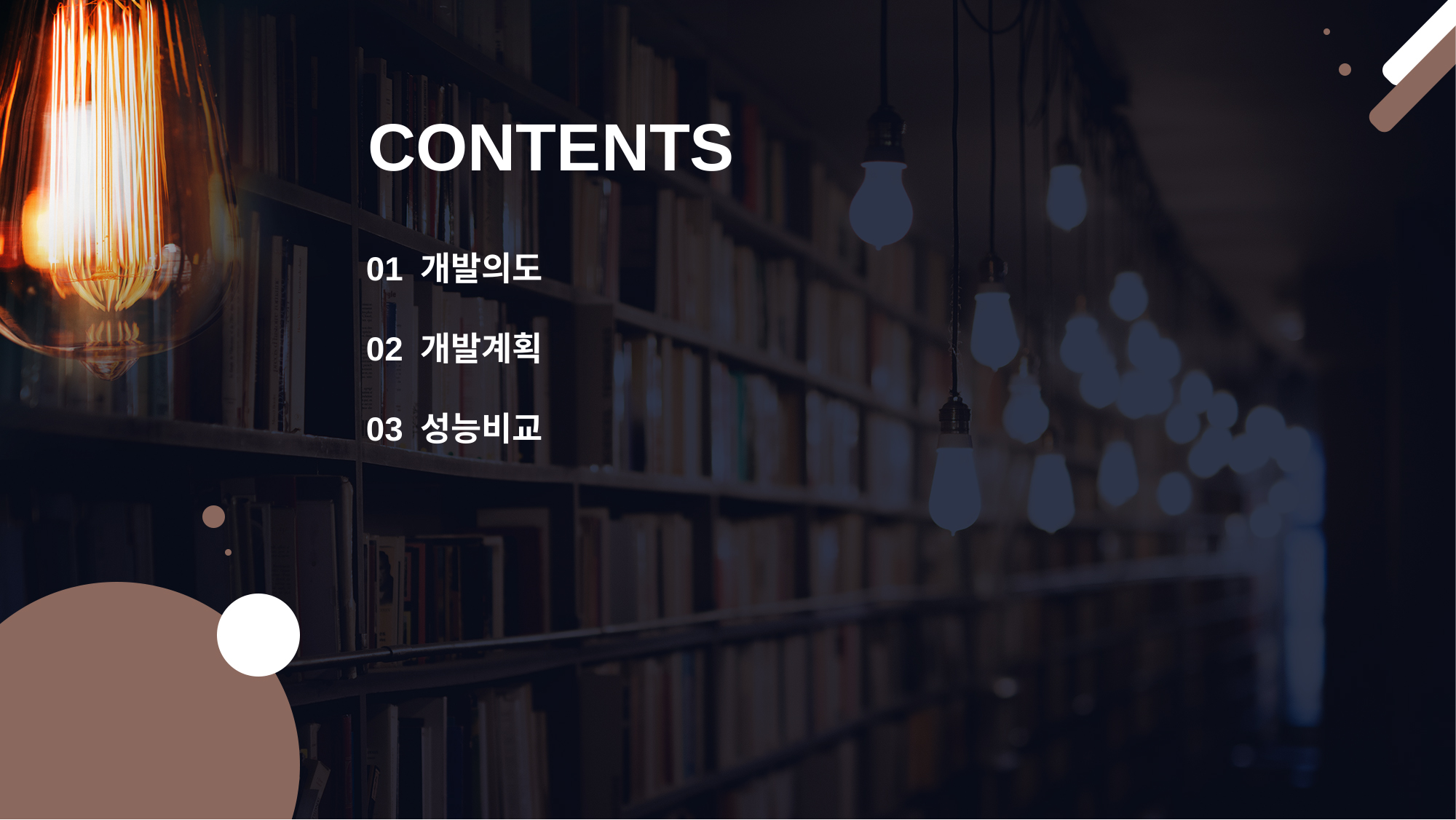

CONTENTS
01 개발의도
02 개발계획
03 성능비교